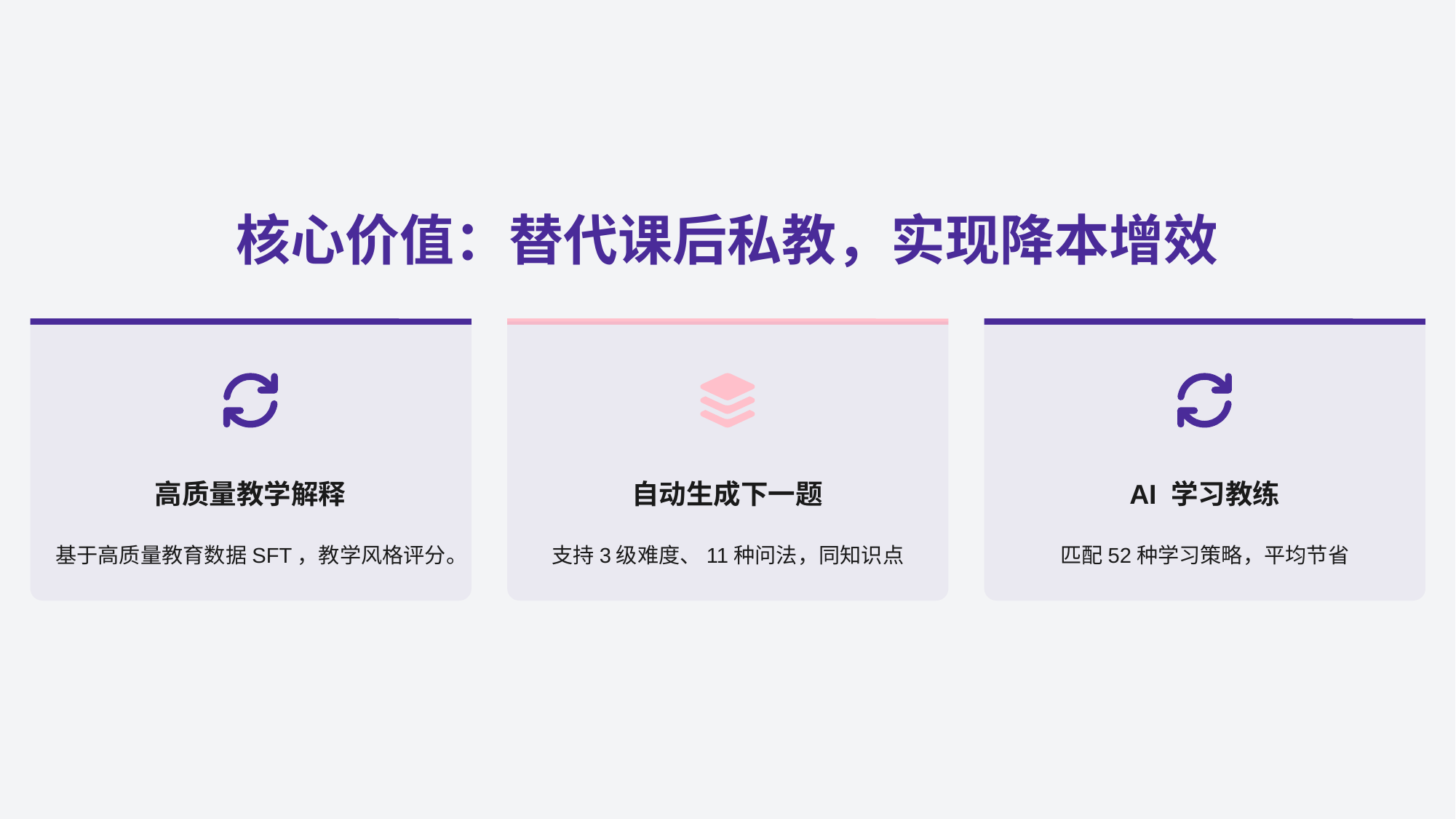

核心价值：替代课后私教，实现降本增效

高质量教学解释
自动生成下一题
AI 学习教练
基于高质量教育数据SFT，教学风格评分。
支持3级难度、11种问法，同知识点
匹配52种学习策略，平均节省